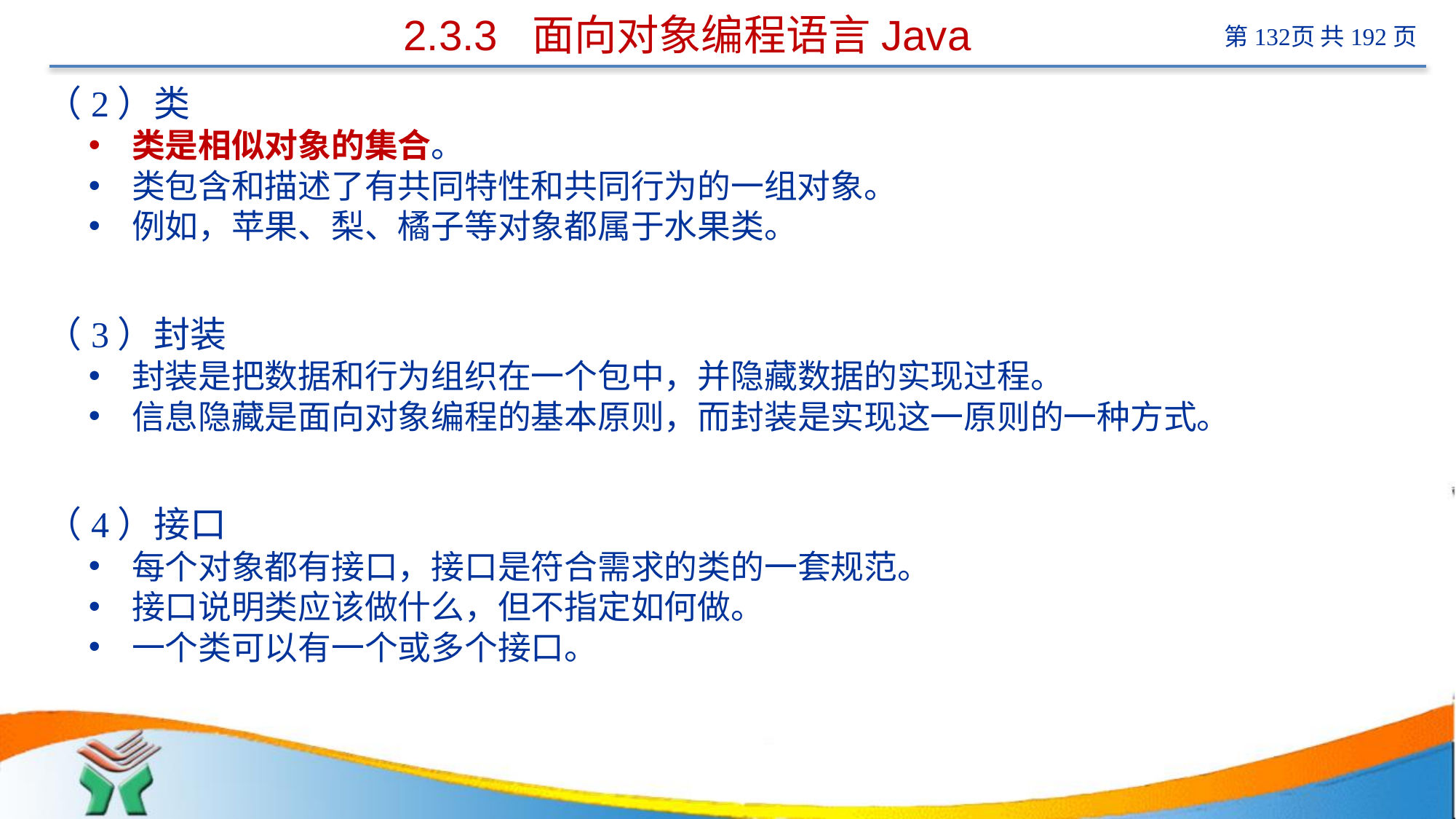

# 2.3.3  面向对象编程语言Java
（2）类
类是相似对象的集合。
类包含和描述了有共同特性和共同行为的一组对象。
例如，苹果、梨、橘子等对象都属于水果类。

（3）封装
封装是把数据和行为组织在一个包中，并隐藏数据的实现过程。
信息隐藏是面向对象编程的基本原则，而封装是实现这一原则的一种方式。

（4）接口
每个对象都有接口，接口是符合需求的类的一套规范。
接口说明类应该做什么，但不指定如何做。
一个类可以有一个或多个接口。